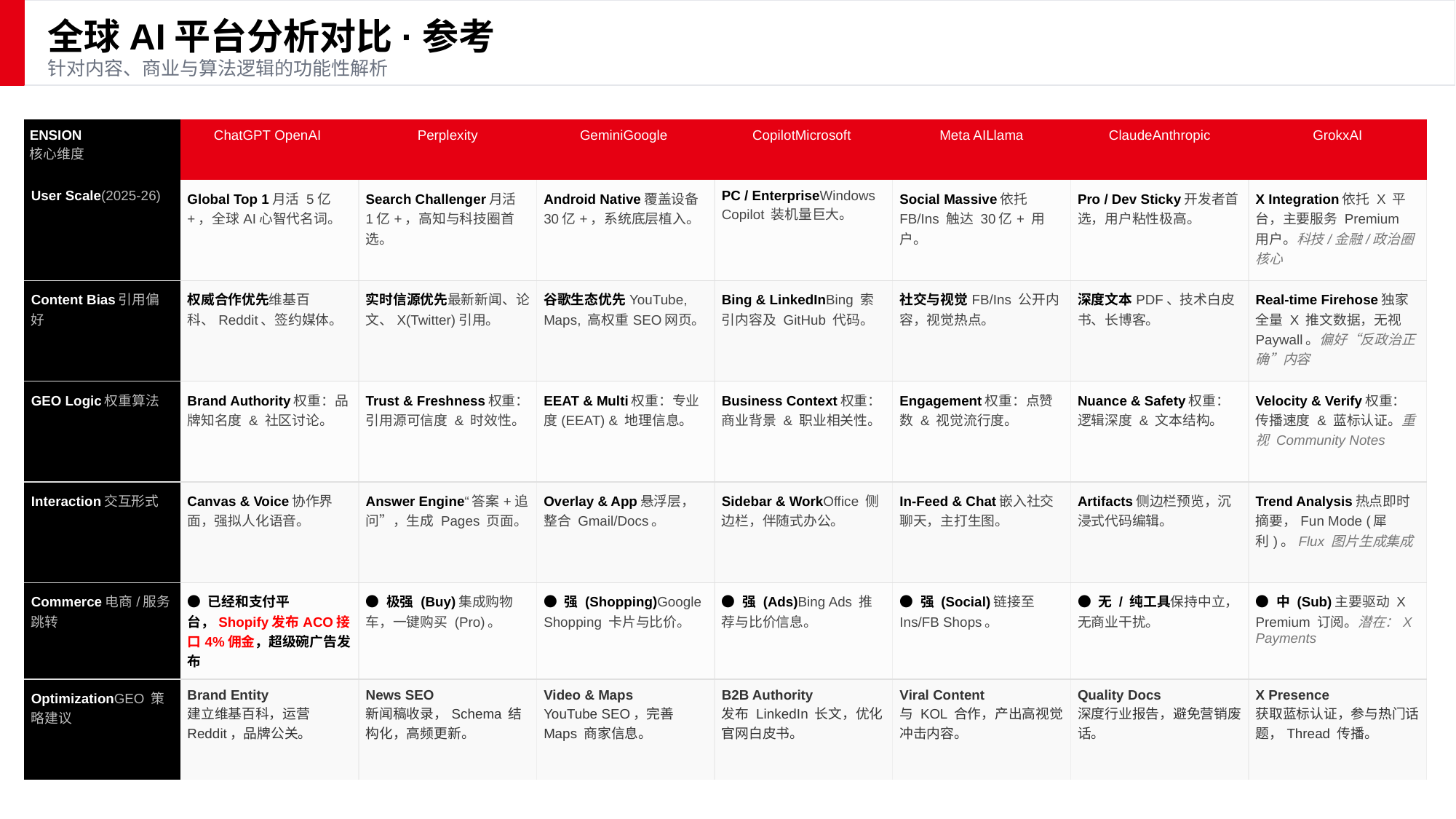

全球AI平台分析对比·参考
针对内容、商业与算法逻辑的功能性解析
| ENSION 核心维度 | ChatGPT OpenAI | Perplexity | GeminiGoogle | CopilotMicrosoft | Meta AILlama | ClaudeAnthropic | GrokxAI |
| --- | --- | --- | --- | --- | --- | --- | --- |
| User Scale(2025-26) | Global Top 1月活 5亿+，全球AI心智代名词。 | Search Challenger月活 1亿+，高知与科技圈首选。 | Android Native覆盖设备 30亿+，系统底层植入。 | PC / EnterpriseWindows Copilot 装机量巨大。 | Social Massive依托 FB/Ins 触达 30亿+ 用户。 | Pro / Dev Sticky开发者首选，用户粘性极高。 | X Integration依托 X 平台，主要服务 Premium 用户。科技/金融/政治圈核心 |
| Content Bias引用偏好 | 权威合作优先维基百科、Reddit、签约媒体。 | 实时信源优先最新新闻、论文、X(Twitter)引用。 | 谷歌生态优先YouTube, Maps, 高权重SEO网页。 | Bing & LinkedInBing 索引内容及 GitHub 代码。 | 社交与视觉FB/Ins 公开内容，视觉热点。 | 深度文本PDF、技术白皮书、长博客。 | Real-time Firehose独家全量 X 推文数据，无视Paywall。偏好“反政治正确”内容 |
| GEO Logic权重算法 | Brand Authority权重：品牌知名度 & 社区讨论。 | Trust & Freshness权重：引用源可信度 & 时效性。 | EEAT & Multi权重：专业度(EEAT) & 地理信息。 | Business Context权重：商业背景 & 职业相关性。 | Engagement权重：点赞数 & 视觉流行度。 | Nuance & Safety权重：逻辑深度 & 文本结构。 | Velocity & Verify权重：传播速度 & 蓝标认证。重视 Community Notes |
| Interaction交互形式 | Canvas & Voice协作界面，强拟人化语音。 | Answer Engine“答案+追问”，生成 Pages 页面。 | Overlay & App悬浮层，整合 Gmail/Docs。 | Sidebar & WorkOffice 侧边栏，伴随式办公。 | In-Feed & Chat嵌入社交聊天，主打生图。 | Artifacts侧边栏预览，沉浸式代码编辑。 | Trend Analysis热点即时摘要，Fun Mode (犀利)。Flux 图片生成集成 |
| Commerce电商/服务跳转 | ● 已经和支付平台，Shopify发布ACO接口4%佣金，超级碗广告发布 | ● 极强 (Buy)集成购物车，一键购买 (Pro)。 | ● 强 (Shopping)Google Shopping 卡片与比价。 | ● 强 (Ads)Bing Ads 推荐与比价信息。 | ● 强 (Social)链接至 Ins/FB Shops。 | ● 无 / 纯工具保持中立，无商业干扰。 | ● 中 (Sub)主要驱动 X Premium 订阅。潜在：X Payments |
| OptimizationGEO 策略建议 | Brand Entity 建立维基百科，运营 Reddit，品牌公关。 | News SEO 新闻稿收录，Schema 结构化，高频更新。 | Video & Maps YouTube SEO，完善 Maps 商家信息。 | B2B Authority 发布 LinkedIn 长文，优化官网白皮书。 | Viral Content 与 KOL 合作，产出高视觉冲击内容。 | Quality Docs 深度行业报告，避免营销废话。 | X Presence 获取蓝标认证，参与热门话题，Thread 传播。 |